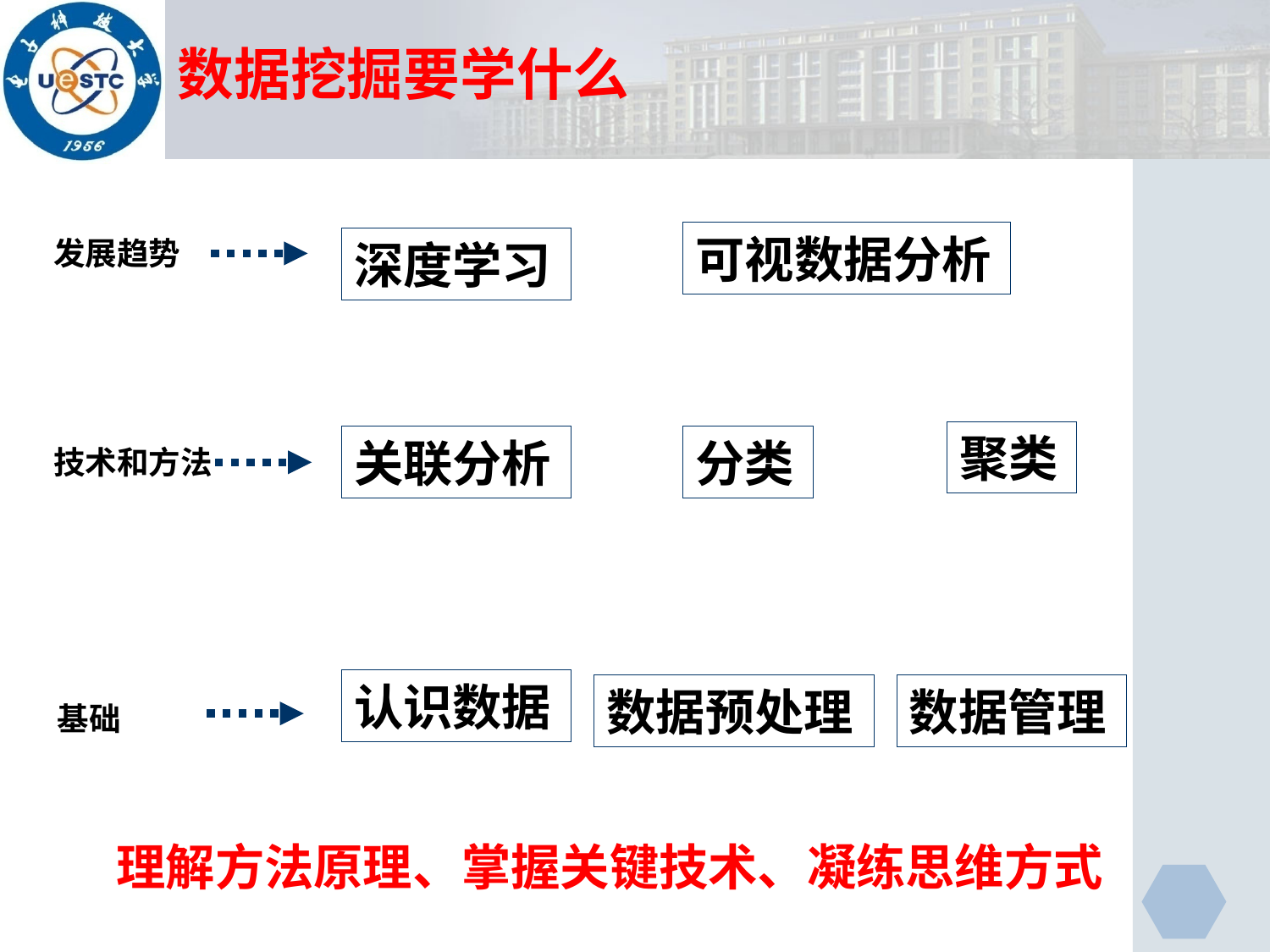

# 数据挖掘要学什么
可视数据分析
发展趋势
深度学习
聚类
关联分析
分类
技术和方法
认识数据
数据预处理
数据管理
基础
理解方法原理、掌握关键技术、凝练思维方式